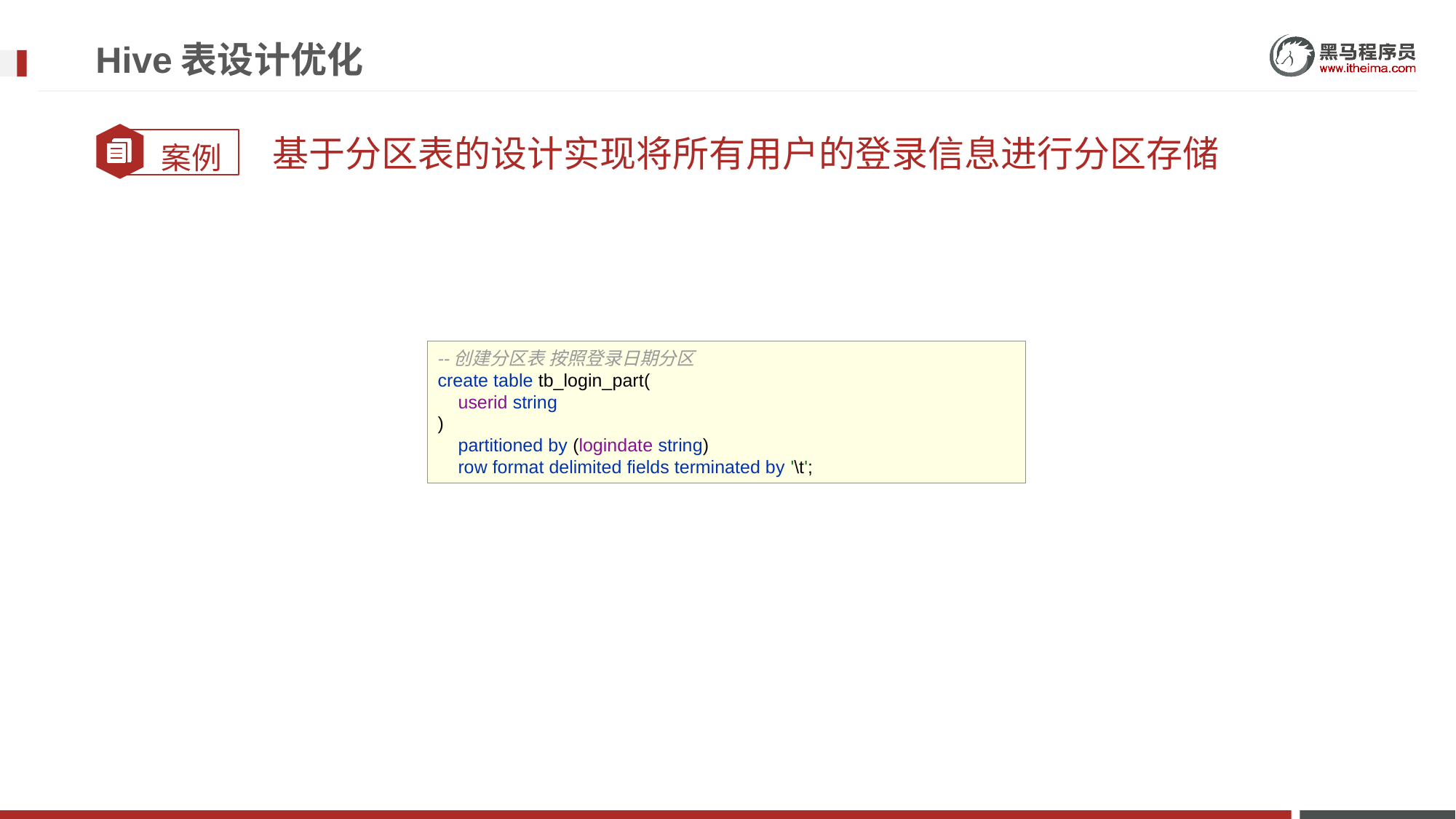

# Hive表设计优化
基于分区表的设计实现将所有用户的登录信息进行分区存储
--创建分区表 按照登录日期分区
create table tb_login_part(
    userid string
)
    partitioned by (logindate string)
    row format delimited fields terminated by '\t';